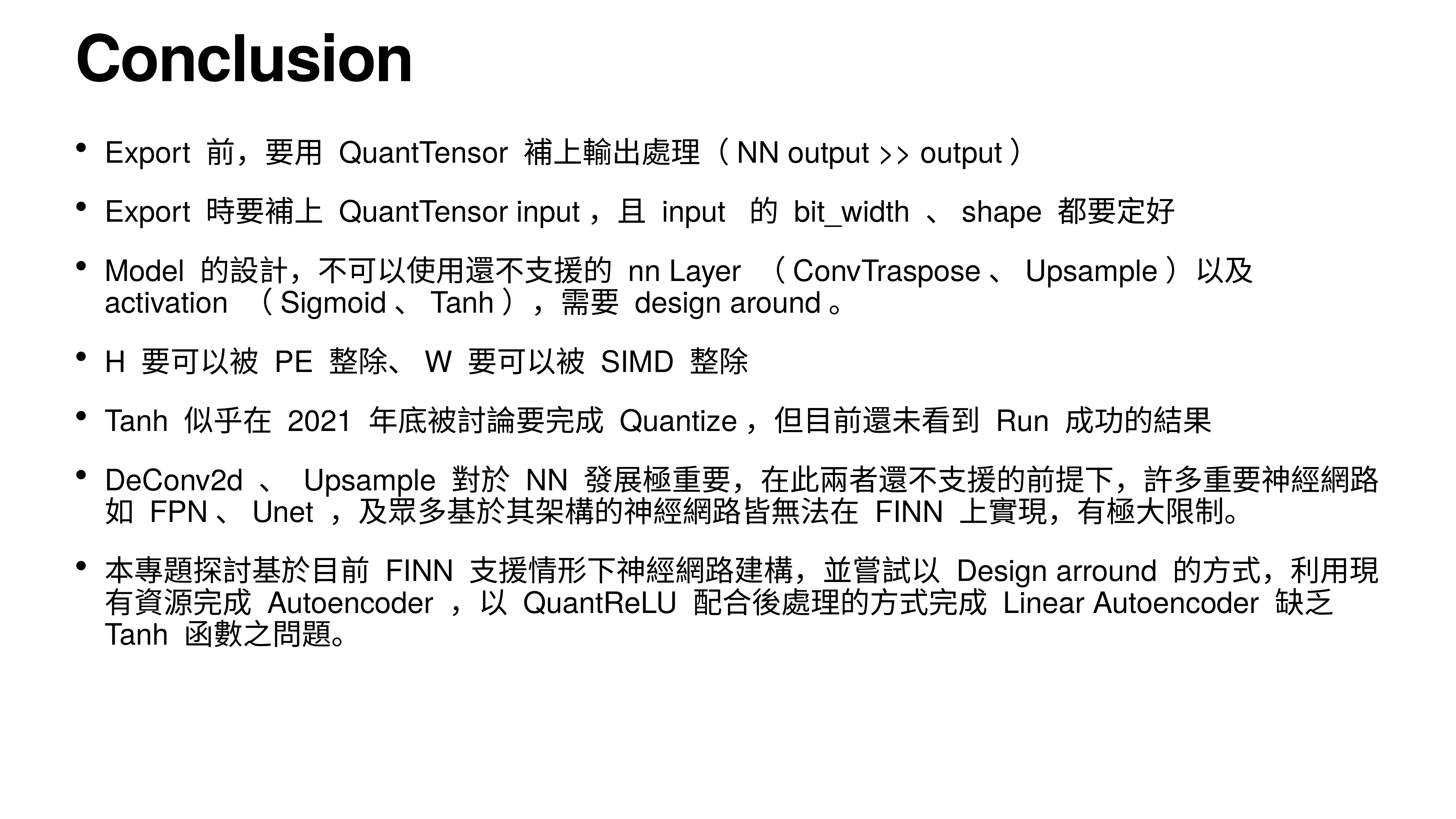

# Conclusion
Export 前，要用 QuantTensor 補上輸出處理（NN output >> output）
Export 時要補上 QuantTensor input，且 input  的 bit_width 、shape 都要定好
Model 的設計，不可以使用還不支援的 nn Layer （ConvTraspose、Upsample）以及 activation （Sigmoid、Tanh），需要 design around。
H 要可以被 PE 整除、W 要可以被 SIMD 整除
Tanh 似乎在 2021 年底被討論要完成 Quantize，但目前還未看到 Run 成功的結果
DeConv2d 、 Upsample 對於 NN 發展極重要，在此兩者還不支援的前提下，許多重要神經網路如 FPN、Unet ，及眾多基於其架構的神經網路皆無法在 FINN 上實現，有極大限制。
本專題探討基於目前 FINN 支援情形下神經網路建構，並嘗試以 Design arround 的方式，利用現有資源完成 Autoencoder ，以 QuantReLU 配合後處理的方式完成 Linear Autoencoder 缺乏Tanh 函數之問題。